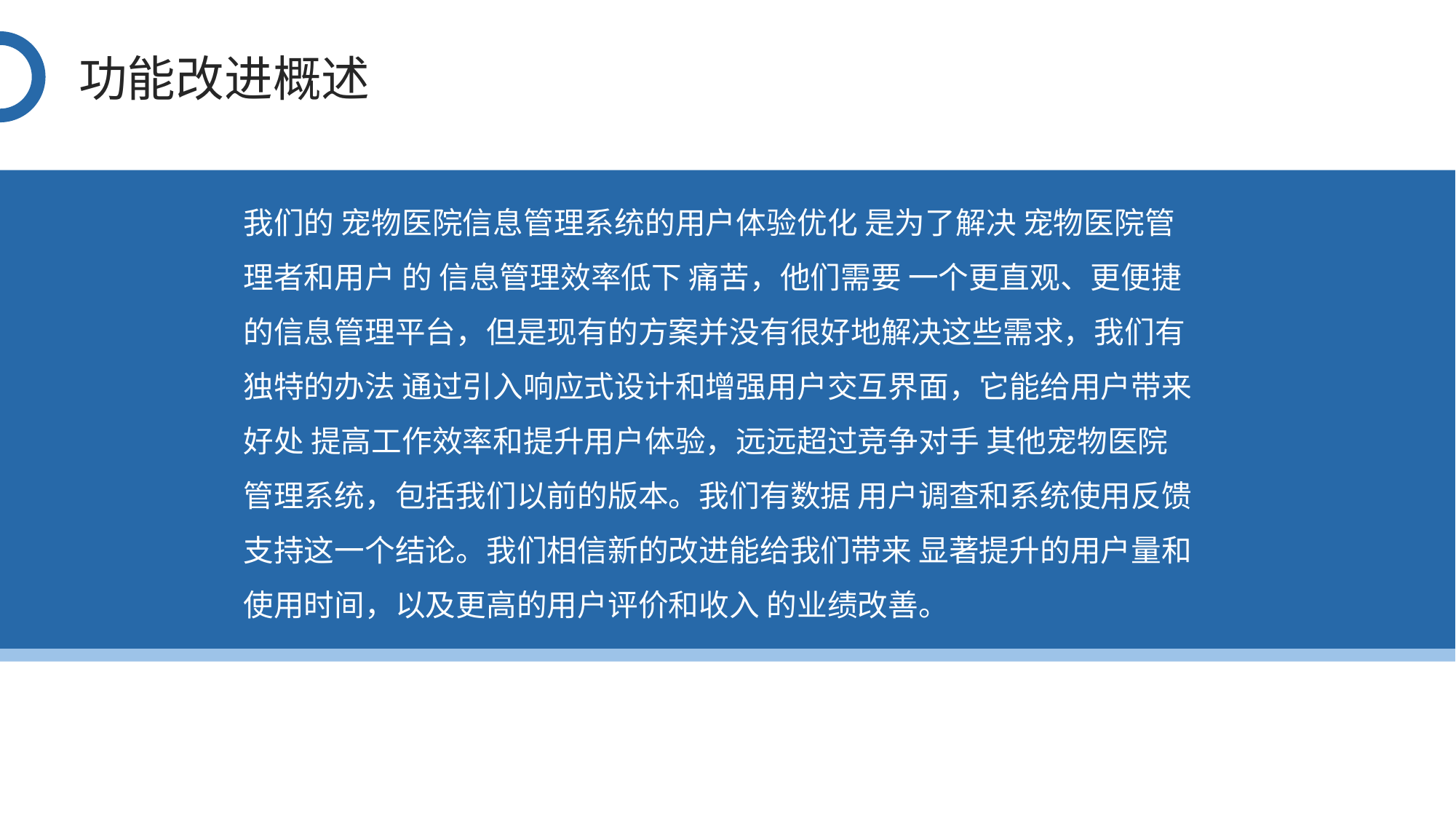

功能改进概述

我们的 宠物医院信息管理系统的用户体验优化 是为了解决 宠物医院管理者和用户 的 信息管理效率低下 痛苦，他们需要 一个更直观、更便捷的信息管理平台，但是现有的方案并没有很好地解决这些需求，我们有独特的办法 通过引入响应式设计和增强用户交互界面，它能给用户带来好处 提高工作效率和提升用户体验，远远超过竞争对手 其他宠物医院管理系统，包括我们以前的版本。我们有数据 用户调查和系统使用反馈 支持这一个结论。我们相信新的改进能给我们带来 显著提升的用户量和使用时间，以及更高的用户评价和收入 的业绩改善。